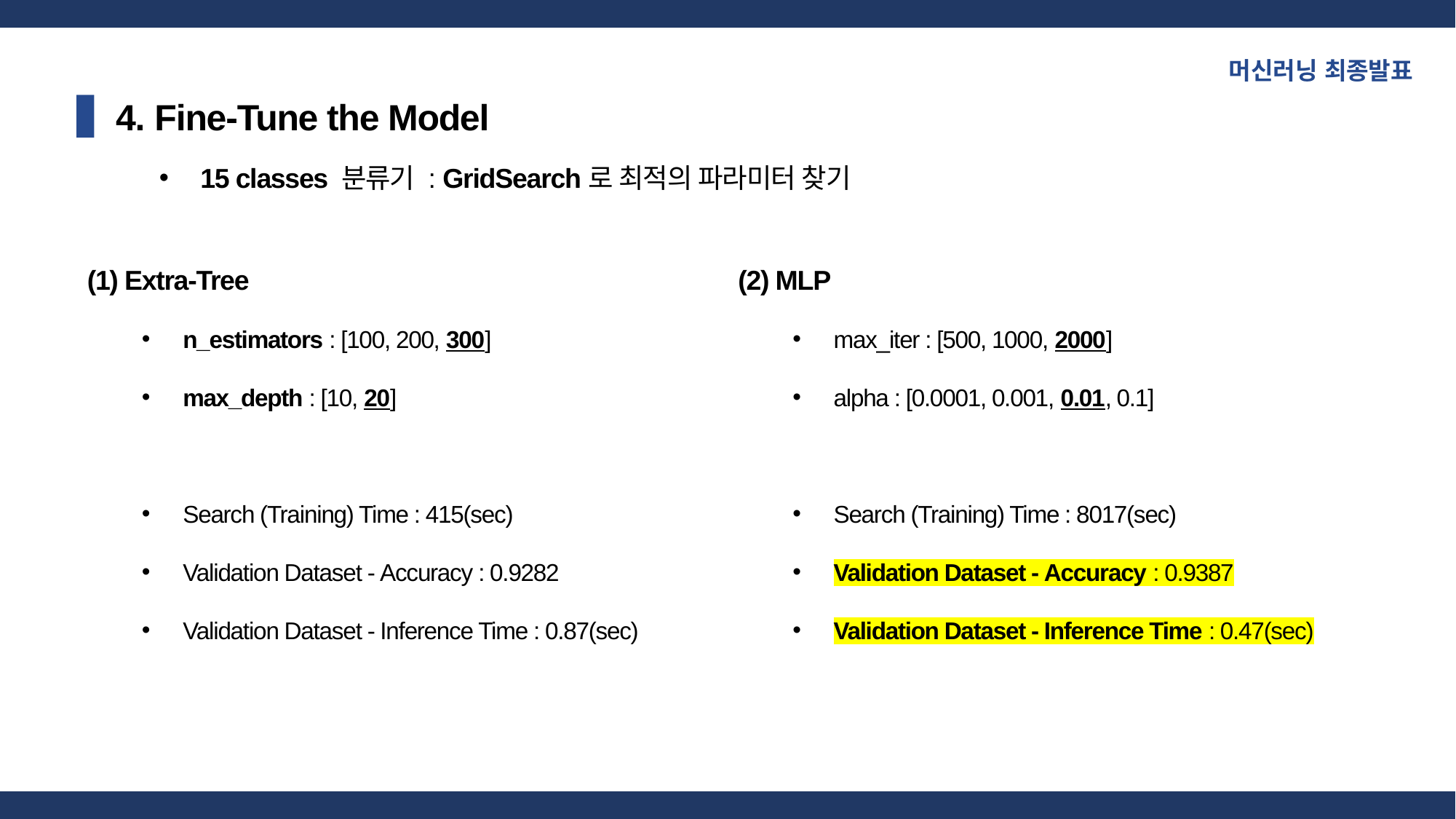

머신러닝 최종발표
4. Fine-Tune the Model

15 classes 분류기 : GridSearch로 최적의 파라미터 찾기
(1) Extra-Tree
n_estimators : [100, 200, 300]
max_depth : [10, 20]

Search (Training) Time : 415(sec)
Validation Dataset - Accuracy : 0.9282
Validation Dataset - Inference Time : 0.87(sec)

(2) MLP
max_iter : [500, 1000, 2000]
alpha : [0.0001, 0.001, 0.01, 0.1]

Search (Training) Time : 8017(sec)
Validation Dataset - Accuracy : 0.9387
Validation Dataset - Inference Time : 0.47(sec)